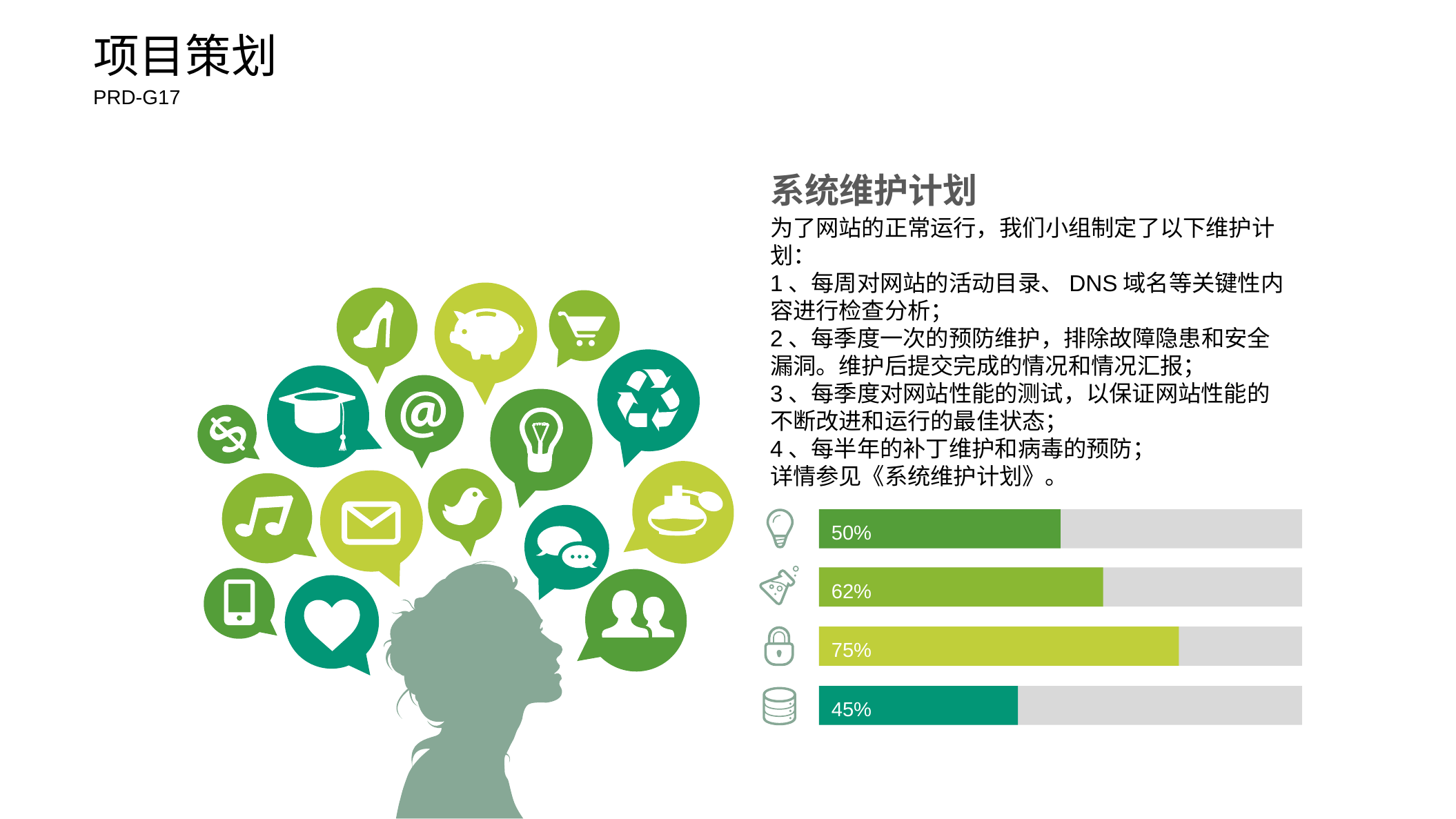

项目策划
PRD-G17
系统维护计划
为了网站的正常运行，我们小组制定了以下维护计划：
1、每周对网站的活动目录、DNS域名等关键性内容进行检查分析；
2、每季度一次的预防维护，排除故障隐患和安全漏洞。维护后提交完成的情况和情况汇报；
3、每季度对网站性能的测试，以保证网站性能的不断改进和运行的最佳状态；
4、每半年的补丁维护和病毒的预防；
详情参见《系统维护计划》。

50%

62%

75%

45%